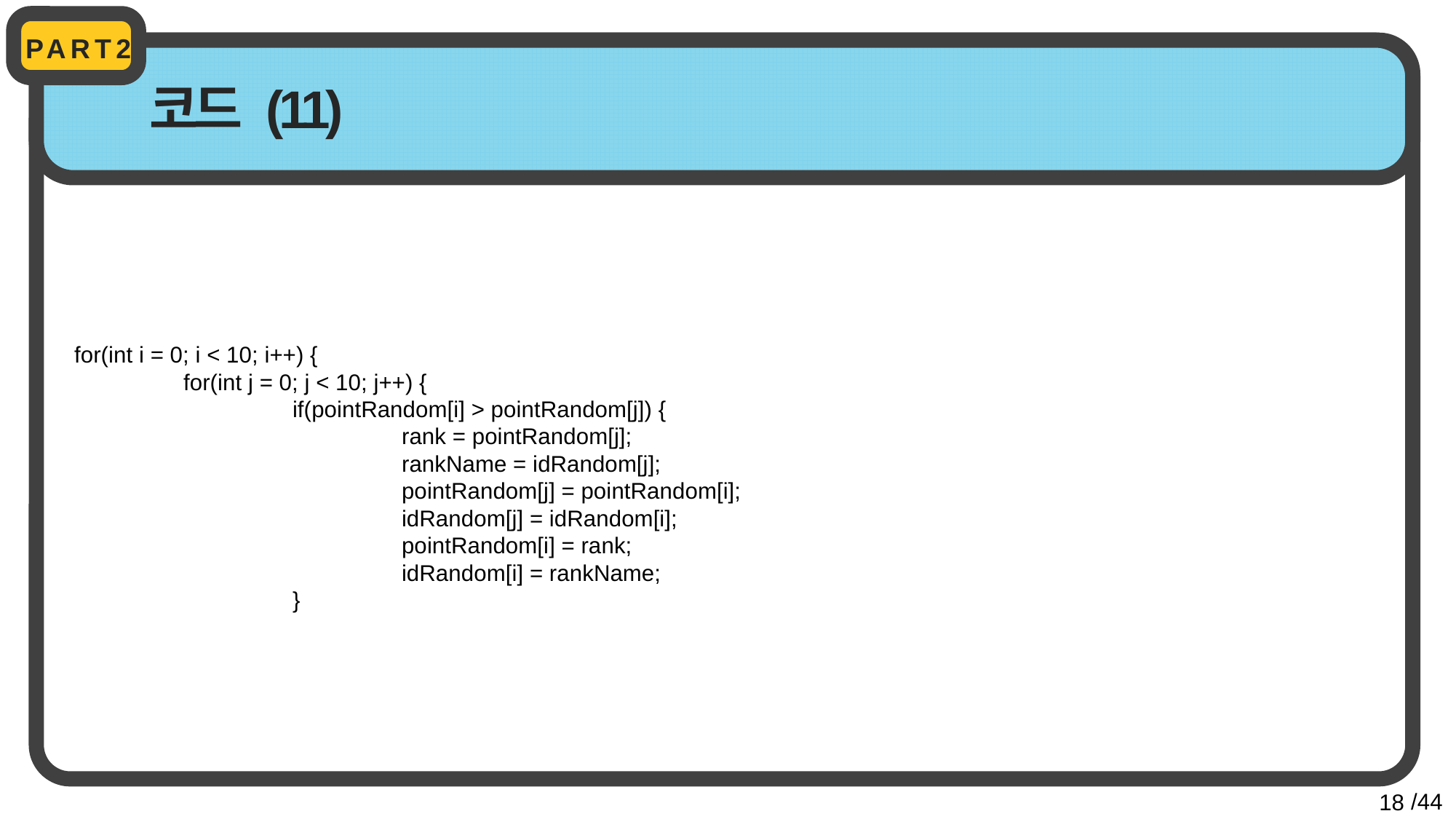

PART2

코드 (11)
for(int i = 0; i < 10; i++) {
	for(int j = 0; j < 10; j++) {
		if(pointRandom[i] > pointRandom[j]) {
			rank = pointRandom[j];
			rankName = idRandom[j];
			pointRandom[j] = pointRandom[i];
			idRandom[j] = idRandom[i];
			pointRandom[i] = rank;
			idRandom[i] = rankName;
		}
18